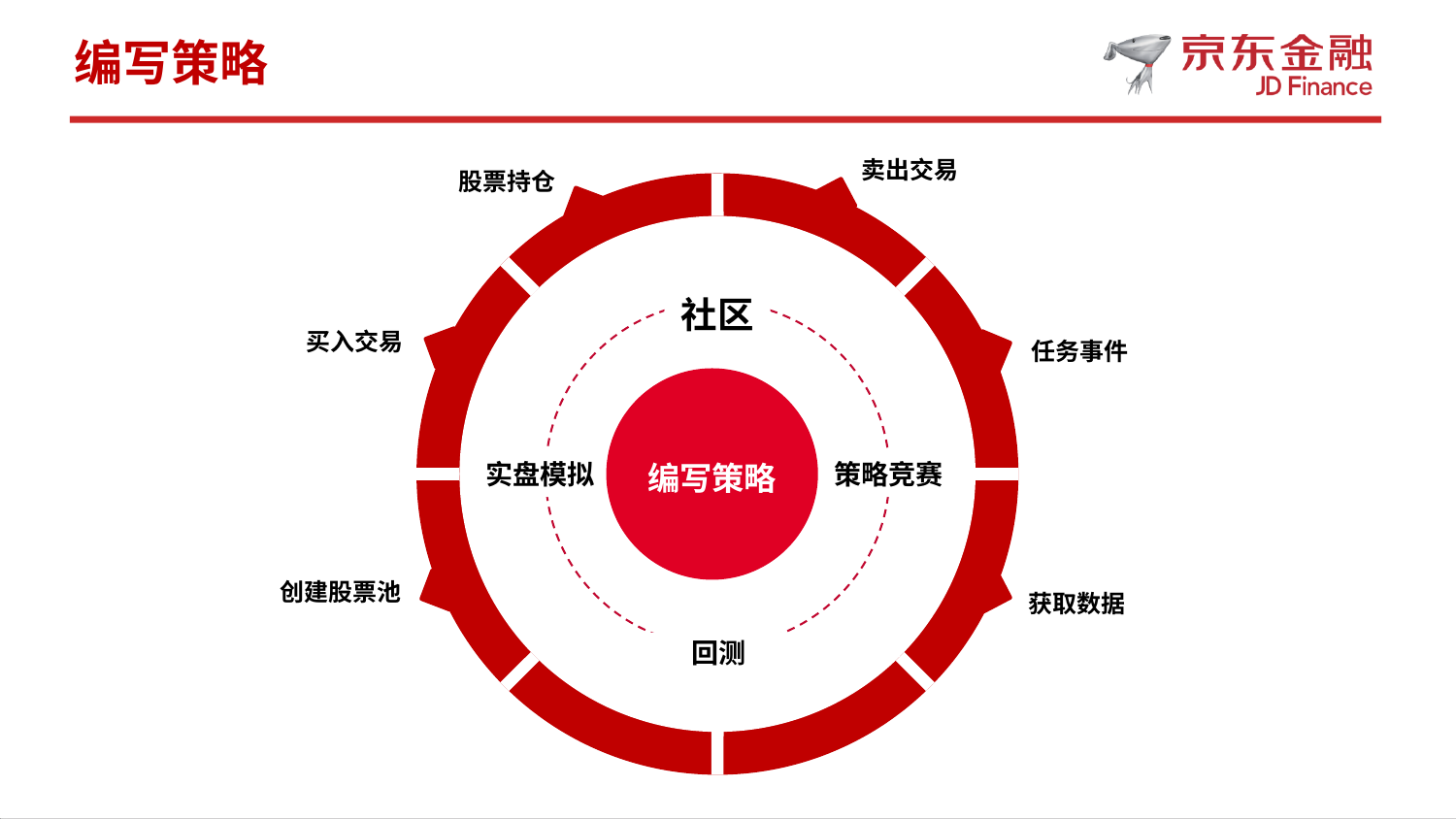

编写策略
卖出交易
股票持仓

社区

买入交易
任务事件

编写策略
实盘模拟
策略竞赛
创建股票池
获取数据

回测